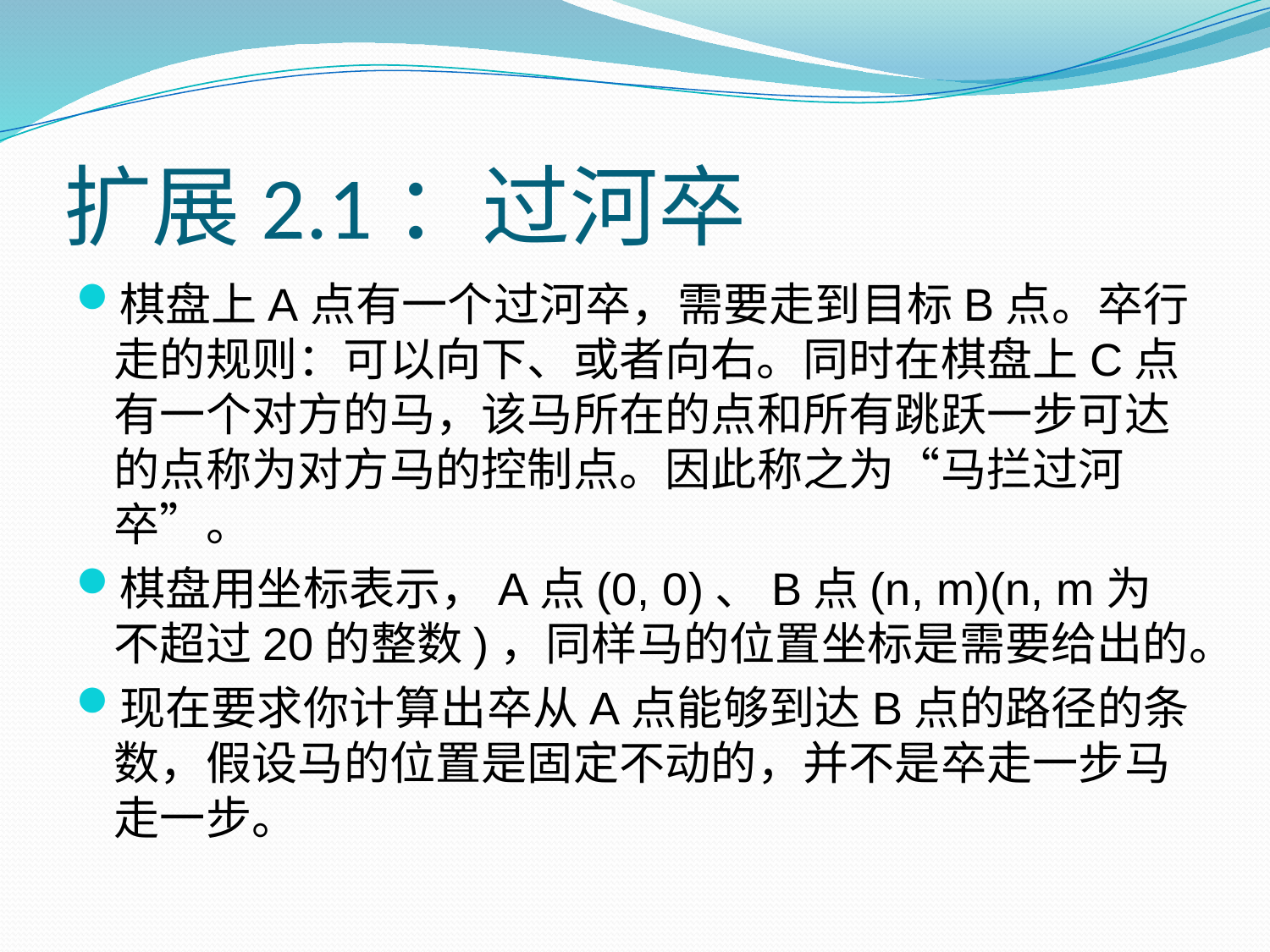

# 扩展2.1：过河卒
棋盘上A点有一个过河卒，需要走到目标B点。卒行走的规则：可以向下、或者向右。同时在棋盘上C点有一个对方的马，该马所在的点和所有跳跃一步可达的点称为对方马的控制点。因此称之为“马拦过河卒”。
棋盘用坐标表示，A点(0, 0)、B点(n, m)(n, m为不超过20的整数)，同样马的位置坐标是需要给出的。
现在要求你计算出卒从A点能够到达B点的路径的条数，假设马的位置是固定不动的，并不是卒走一步马走一步。